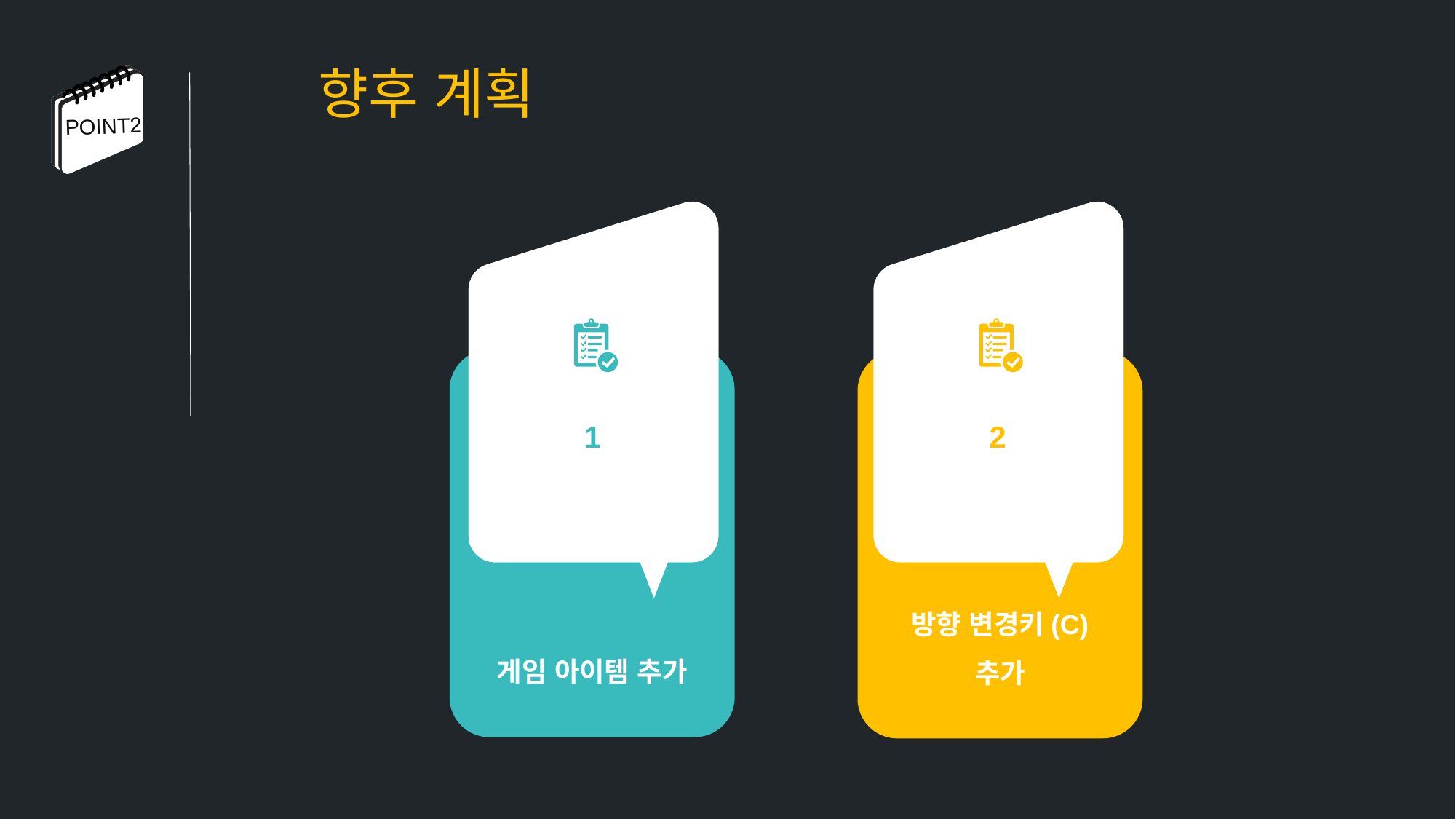

향후 계획

POINT2

게임 아이템 추가

방향 변경키(C) 추가

1
2